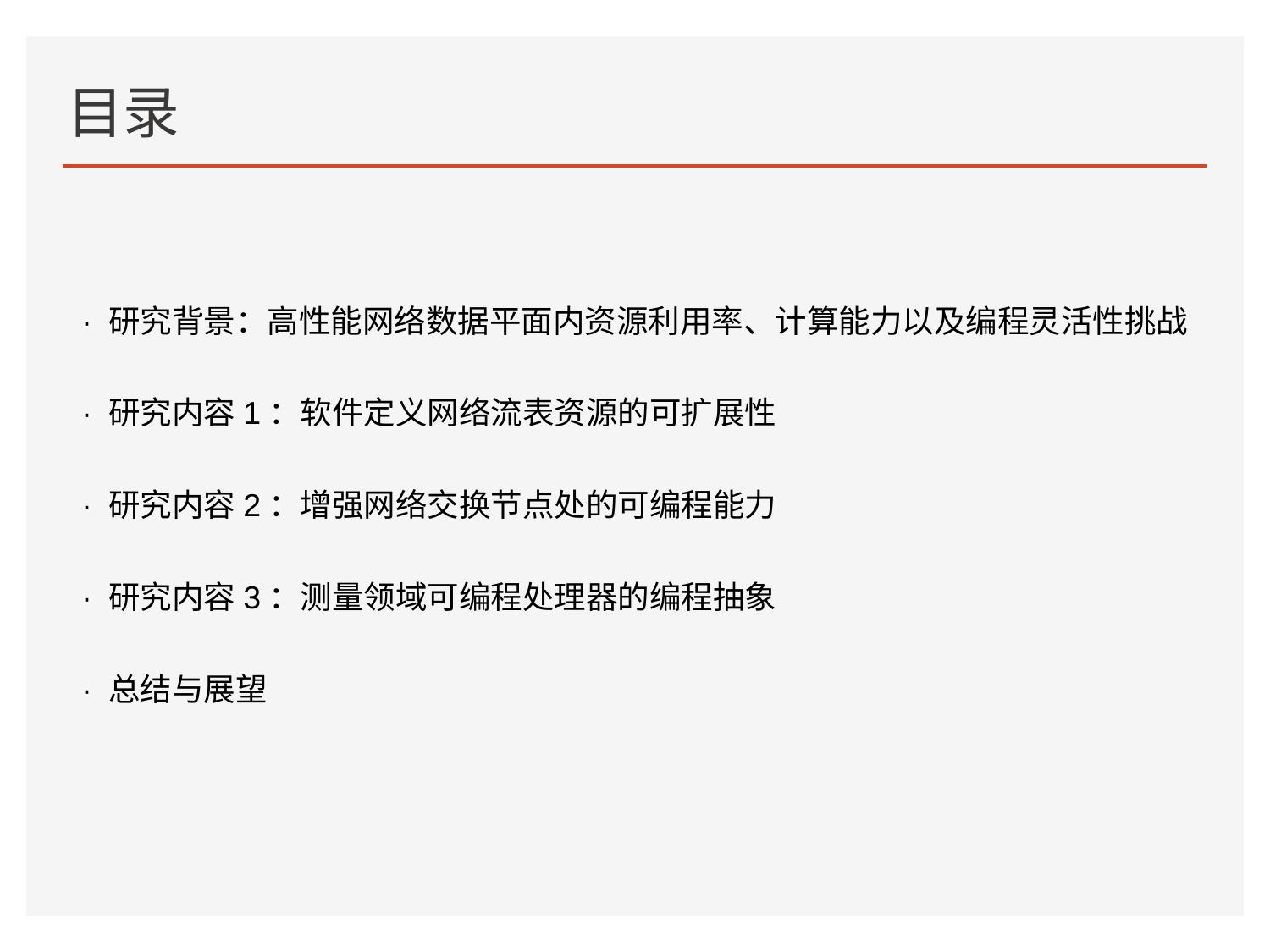

# 目录

· 研究背景：高性能网络数据平面内资源利用率、计算能力以及编程灵活性挑战

· 研究内容1：软件定义网络流表资源的可扩展性

· 研究内容2：增强网络交换节点处的可编程能力

· 研究内容3：测量领域可编程处理器的编程抽象

· 总结与展望